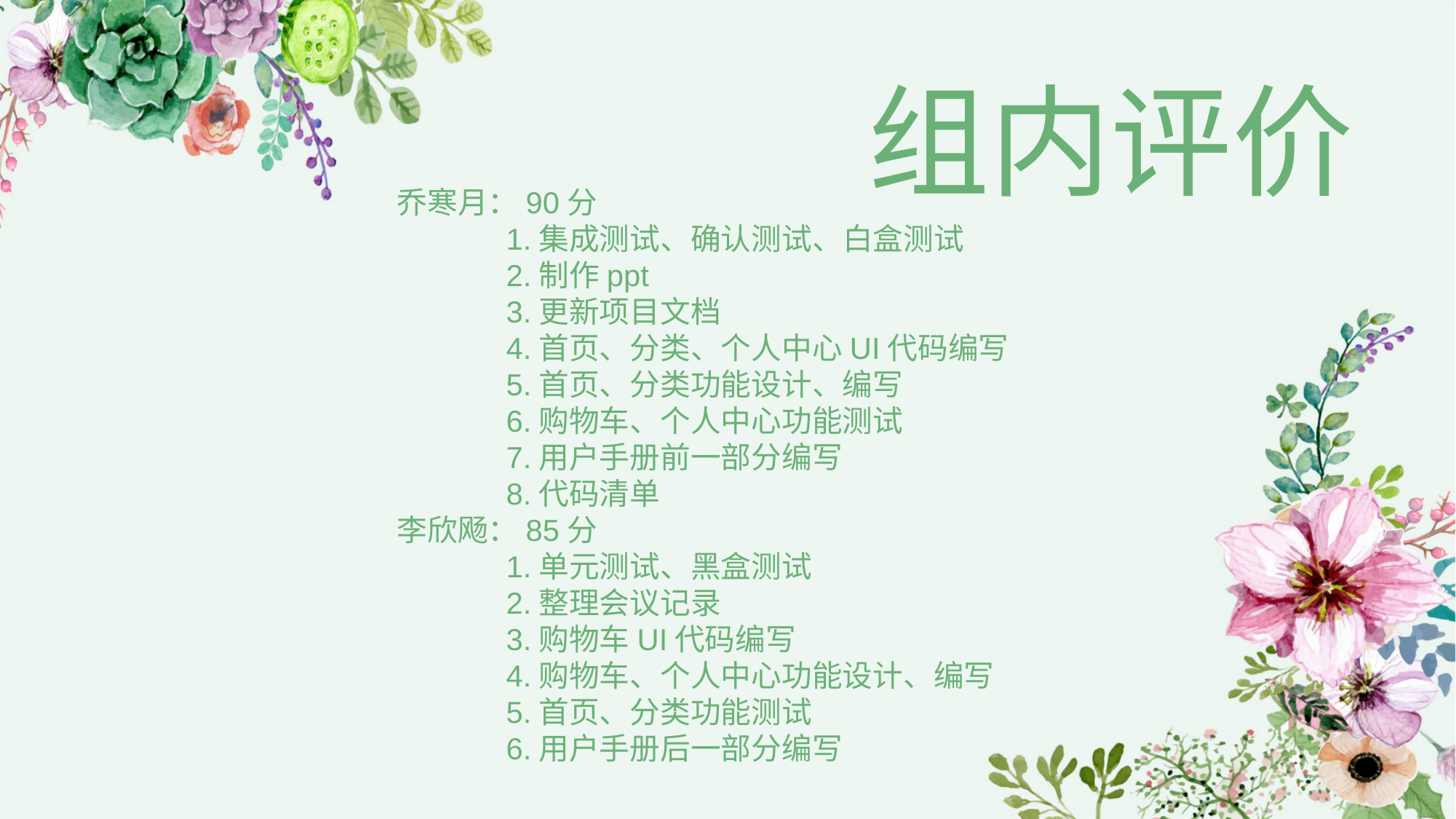

组内评价
乔寒月：90分
	1.集成测试、确认测试、白盒测试
	2.制作ppt
	3.更新项目文档
	4.首页、分类、个人中心UI代码编写
	5.首页、分类功能设计、编写
	6.购物车、个人中心功能测试
	7.用户手册前一部分编写
	8.代码清单
李欣飏：85分
	1.单元测试、黑盒测试
	2.整理会议记录
	3.购物车UI代码编写
	4.购物车、个人中心功能设计、编写
	5.首页、分类功能测试
	6.用户手册后一部分编写